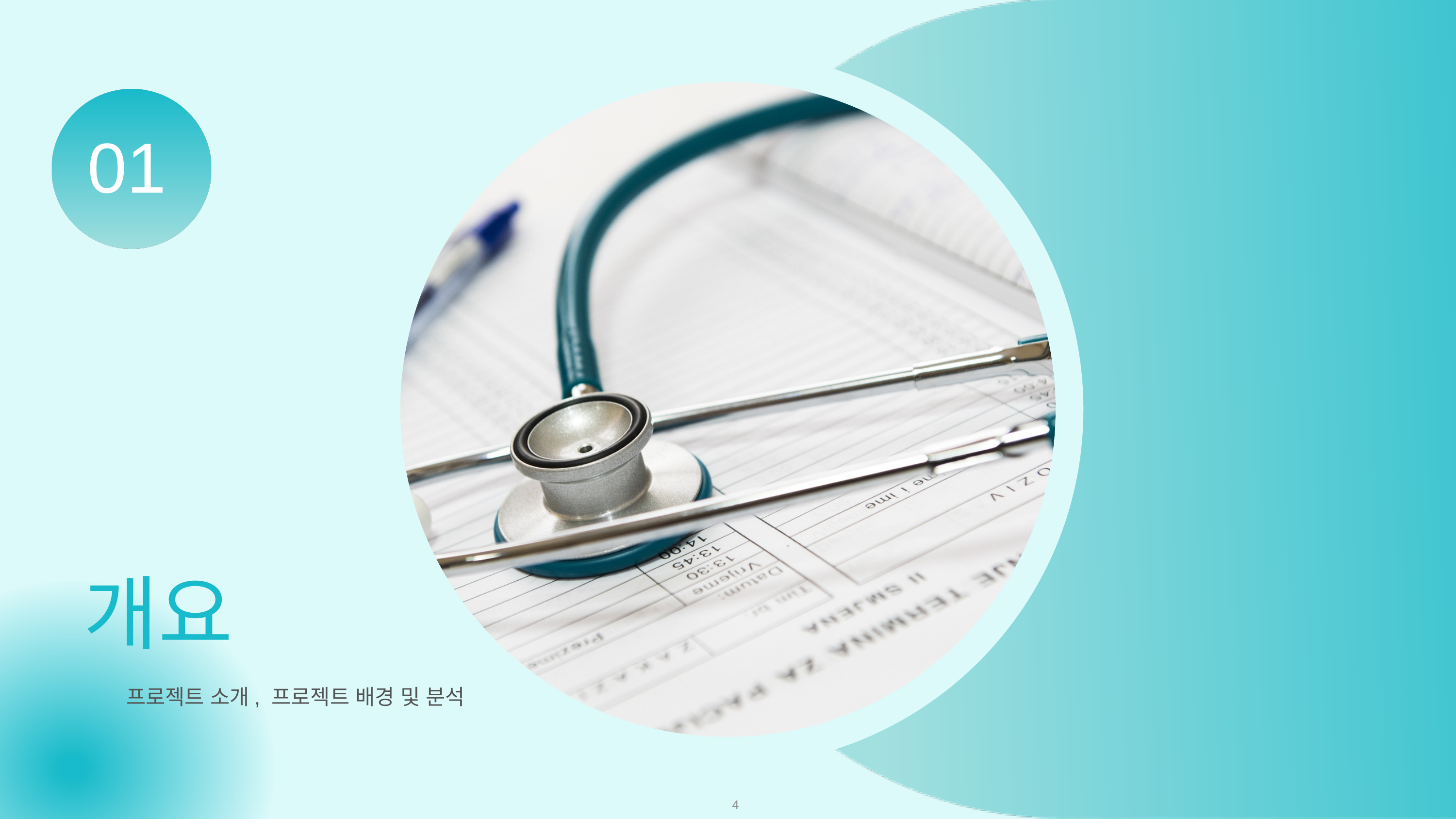

01

개요
프로젝트 소개, 프로젝트 배경 및 분석
4